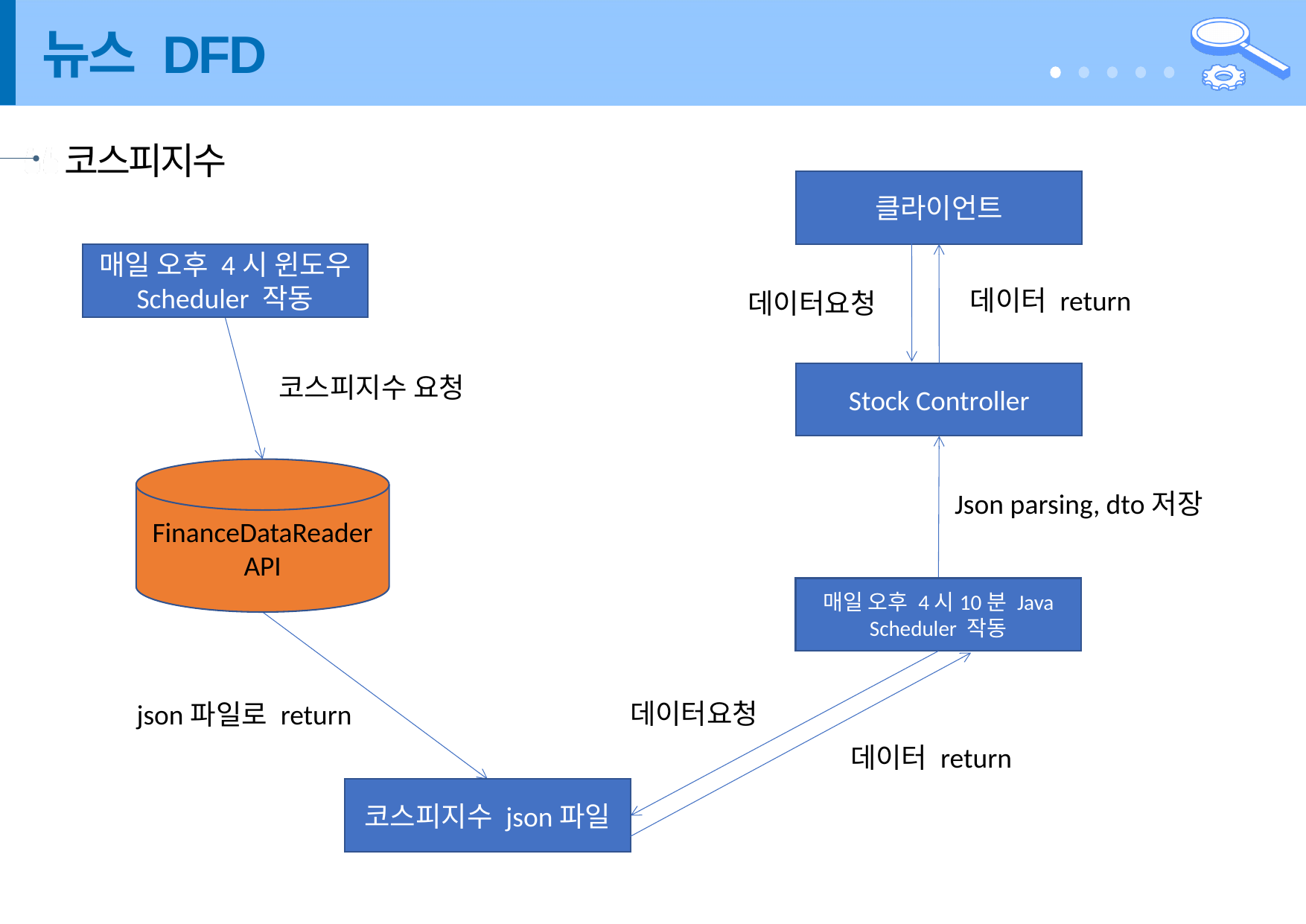

뉴스 DFD
코스피지수
클라이언트
매일 오후 4시 윈도우 Scheduler 작동
데이터 return
데이터요청
Stock Controller
코스피지수 요청
FinanceDataReader API
Json parsing, dto저장
데이터 return
매일 오후 4시10분 Java Scheduler 작동
데이터요청
json파일로 return
코스피지수 json파일